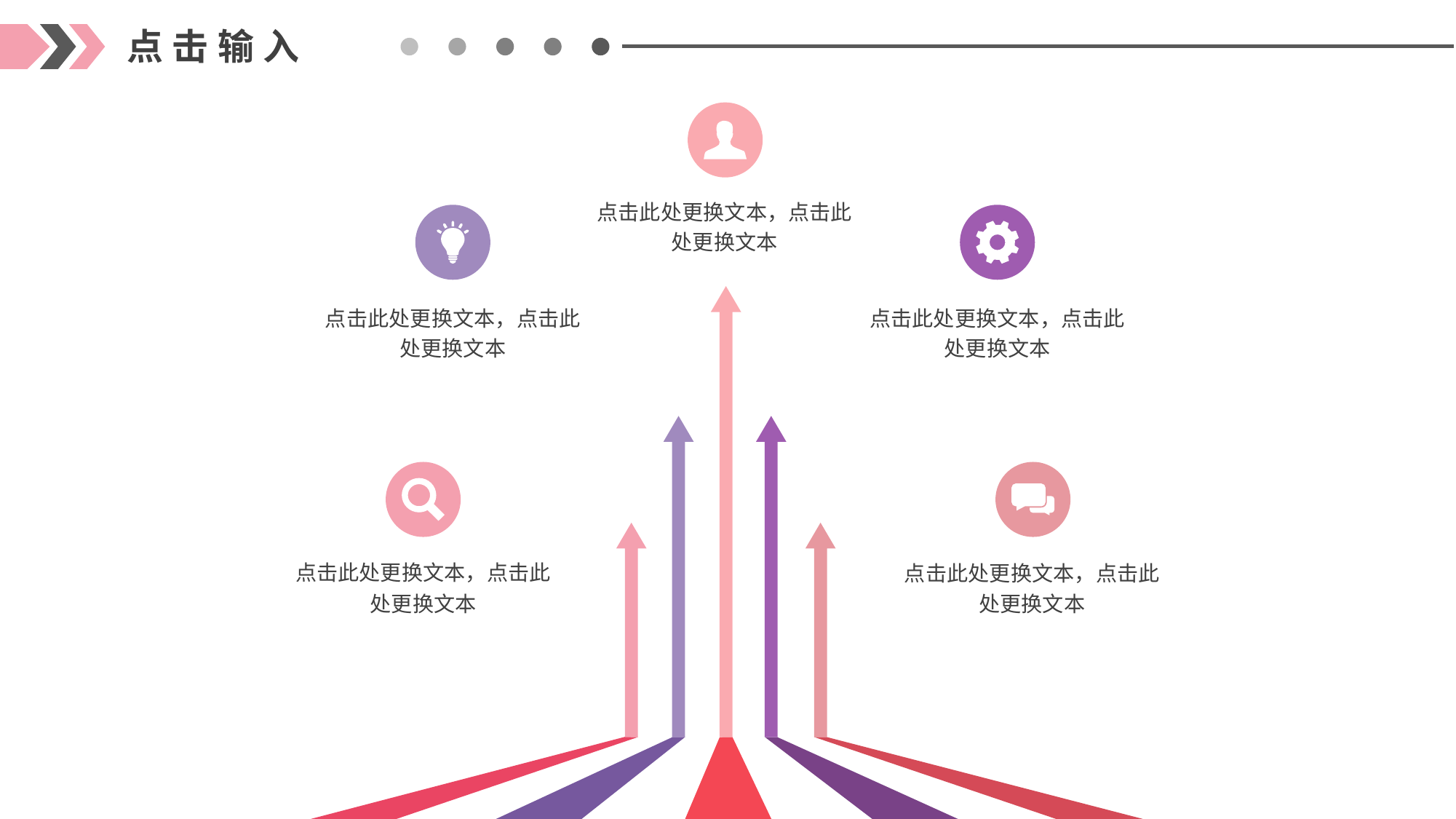

点击输入

点击此处更换文本，点击此处更换文本

点击此处更换文本，点击此处更换文本
点击此处更换文本，点击此处更换文本

点击此处更换文本，点击此处更换文本
点击此处更换文本，点击此处更换文本